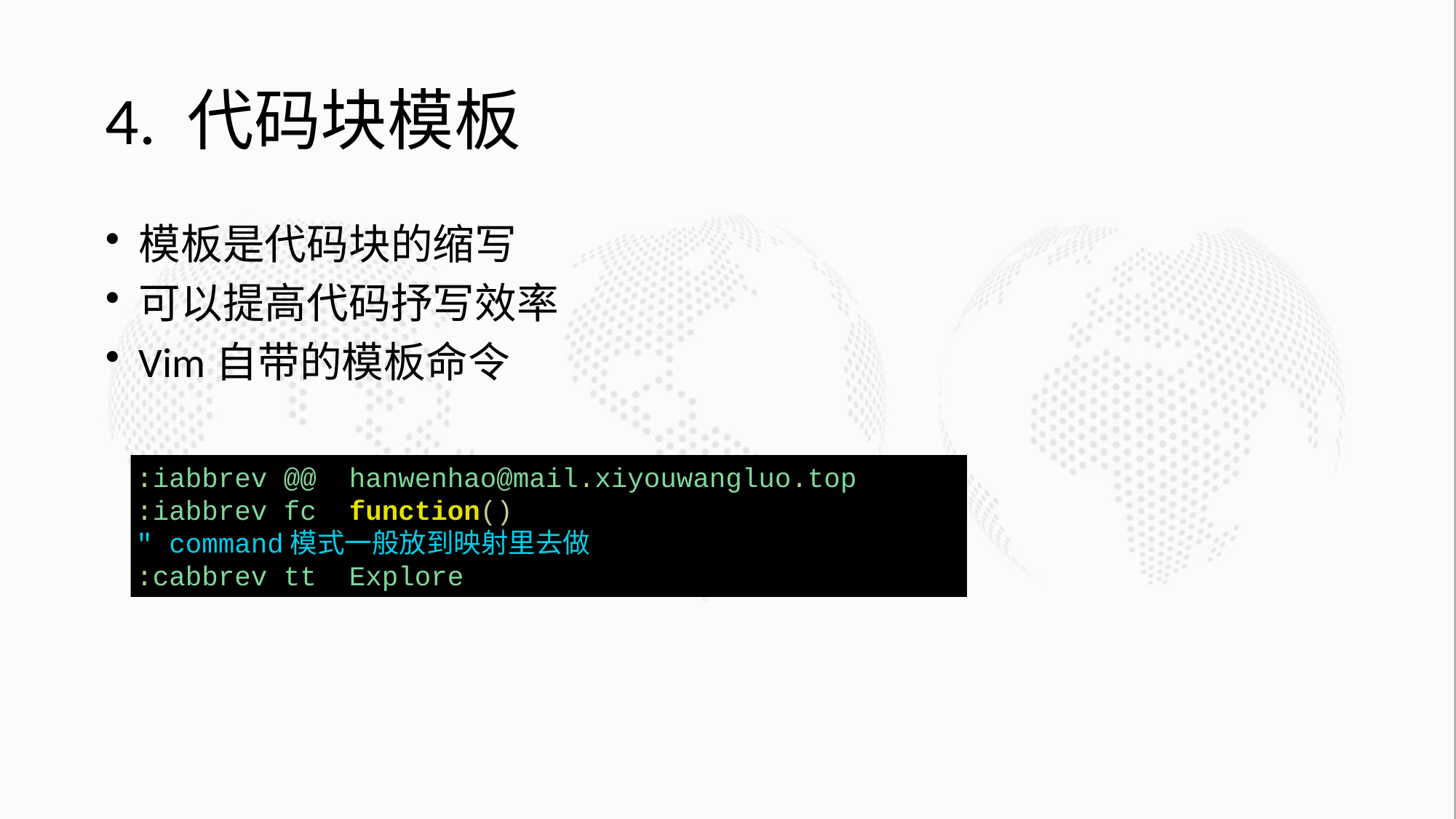

# 4. 代码块模板
模板是代码块的缩写
可以提高代码抒写效率
Vim自带的模板命令
:iabbrev @@  hanwenhao@mail.xiyouwangluo.top
:iabbrev fc  function()
" command模式一般放到映射里去做
:cabbrev tt  Explore